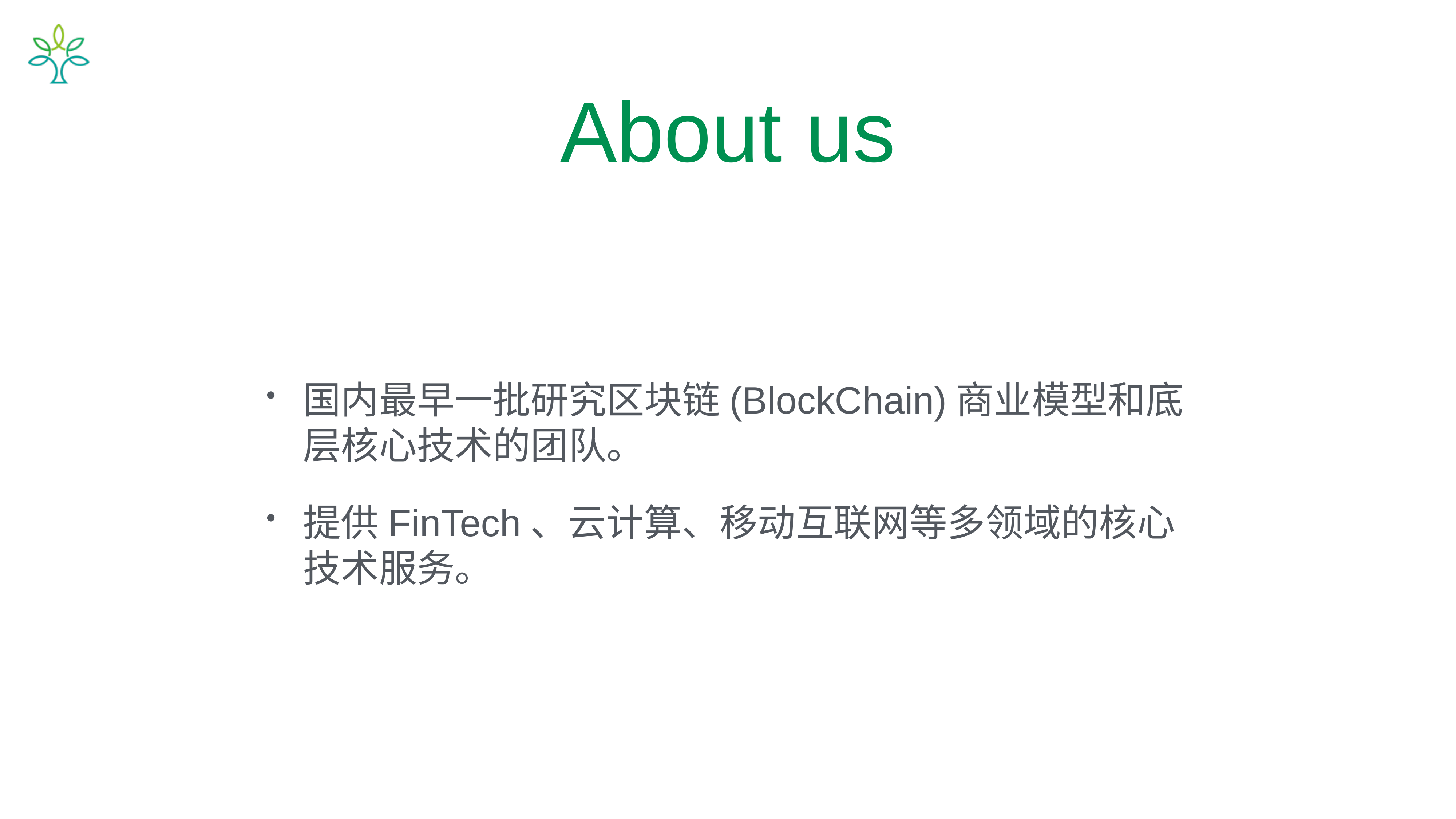

# About us
国内最早一批研究区块链(BlockChain)商业模型和底层核心技术的团队。
提供FinTech、云计算、移动互联网等多领域的核心技术服务。